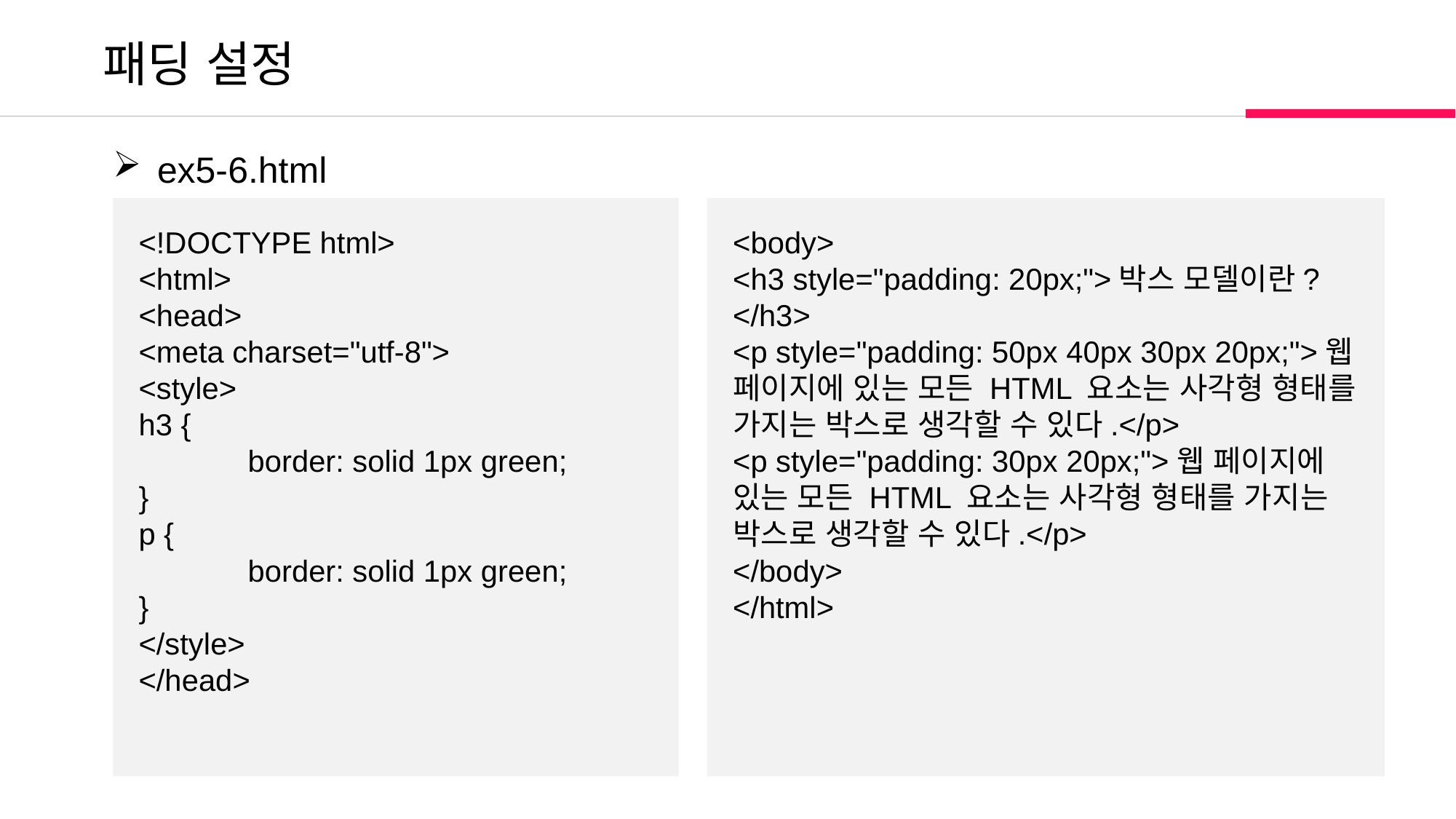

패딩 설정

 ex5-6.html
<!DOCTYPE html>
<html>
<head>
<meta charset="utf-8">
<style>
h3 {
	border: solid 1px green;
}
p {
	border: solid 1px green;
}
</style>
</head>
<body>
<h3 style="padding: 20px;">박스 모델이란?</h3>
<p style="padding: 50px 40px 30px 20px;">웹 페이지에 있는 모든 HTML 요소는 사각형 형태를 가지는 박스로 생각할 수 있다.</p>
<p style="padding: 30px 20px;">웹 페이지에 있는 모든 HTML 요소는 사각형 형태를 가지는 박스로 생각할 수 있다.</p>
</body>
</html>